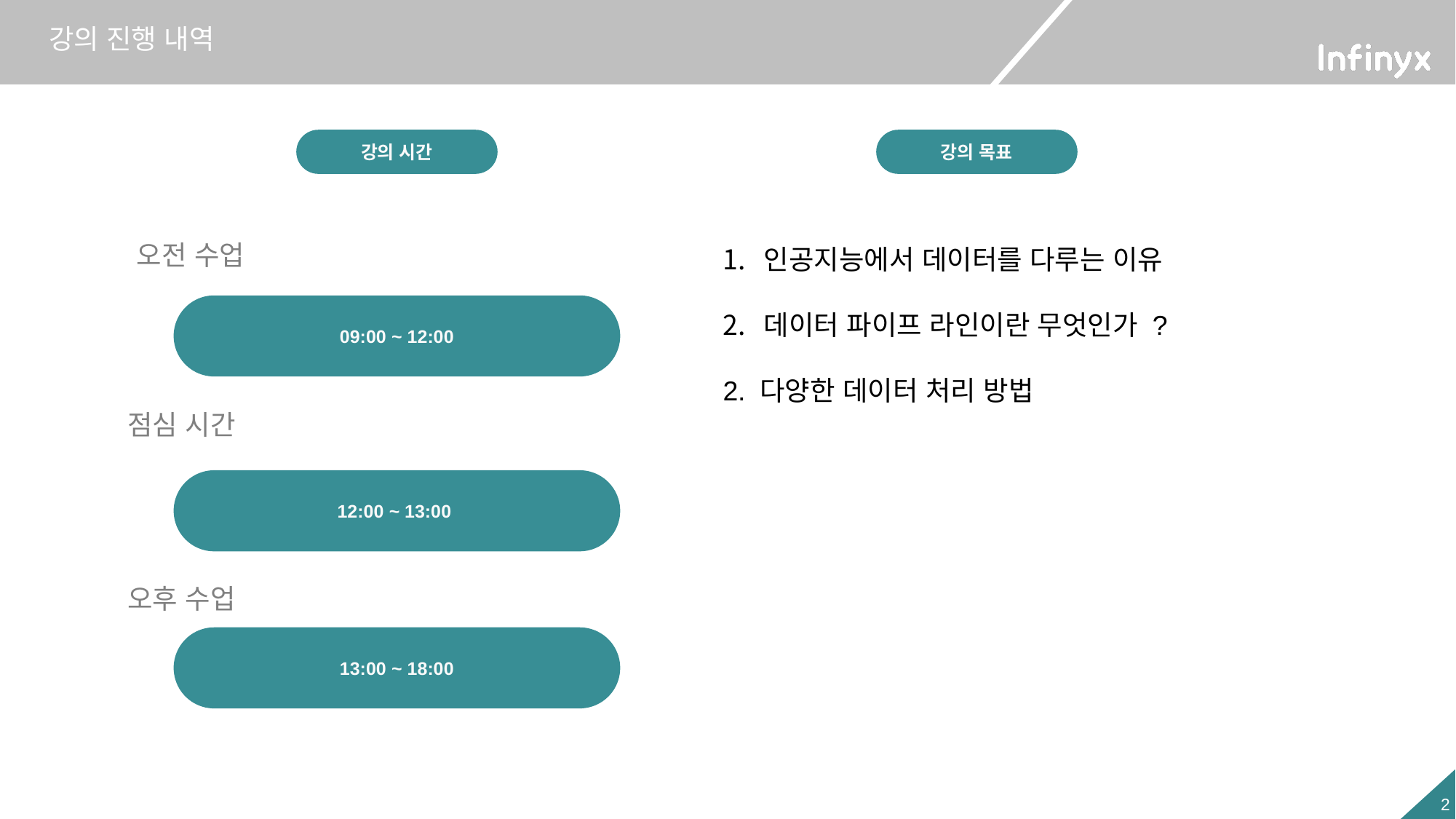

강의 진행 내역
강의 시간
강의 목표
오전 수업
인공지능에서 데이터를 다루는 이유

데이터 파이프 라인이란 무엇인가 ?

2. 다양한 데이터 처리 방법

09:00 ~ 12:00
점심 시간
12:00 ~ 13:00
오후 수업
13:00 ~ 18:00